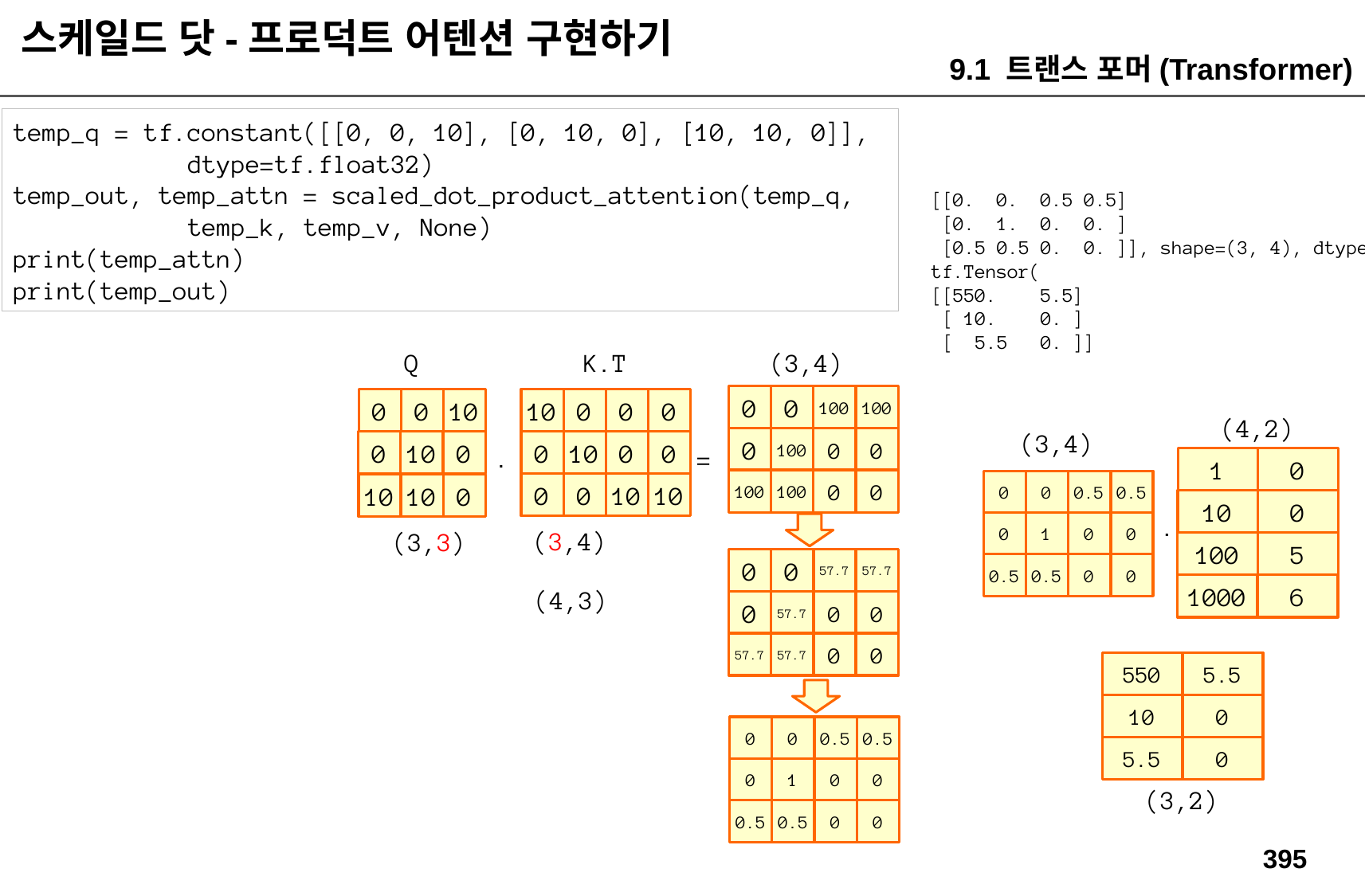

스케일드 닷-프로덕트 어텐션 구현하기
9.1 트랜스 포머(Transformer)
temp_q = tf.constant([[0, 0, 10], [0, 10, 0], [10, 10, 0]],
            dtype=tf.float32)
temp_out, temp_attn = scaled_dot_product_attention(temp_q,
            temp_k, temp_v, None)
print(temp_attn)
print(temp_out)
[[0.  0.  0.5 0.5]
 [0.  1.  0.  0. ]
 [0.5 0.5 0.  0. ]], shape=(3, 4), dtype=float32)
tf.Tensor(
[[550.    5.5]
 [ 10.    0. ]
 [  5.5   0. ]]
Q
K.T
(3,4)
0
0
100
100
10
0
0
0
0
0
10
(4,2)
(3,4)
0
100
0
0
0
10
0
0
0
10
0
.
=
1
0
100
100
0
0
0
0
0.5
0.5
0
0
10
10
10
10
0
10
0
.
0
1
0
0

(3,4)
(3,3)
100
5
0
0
57.7
57.7
0.5
0.5
0
0
1000
6
(4,3)
0
57.7
0
0
57.7
57.7
0
0
550
5.5

10
0
0
0
0.5
0.5
5.5
0
0
1
0
0
(3,2)
0.5
0.5
0
0